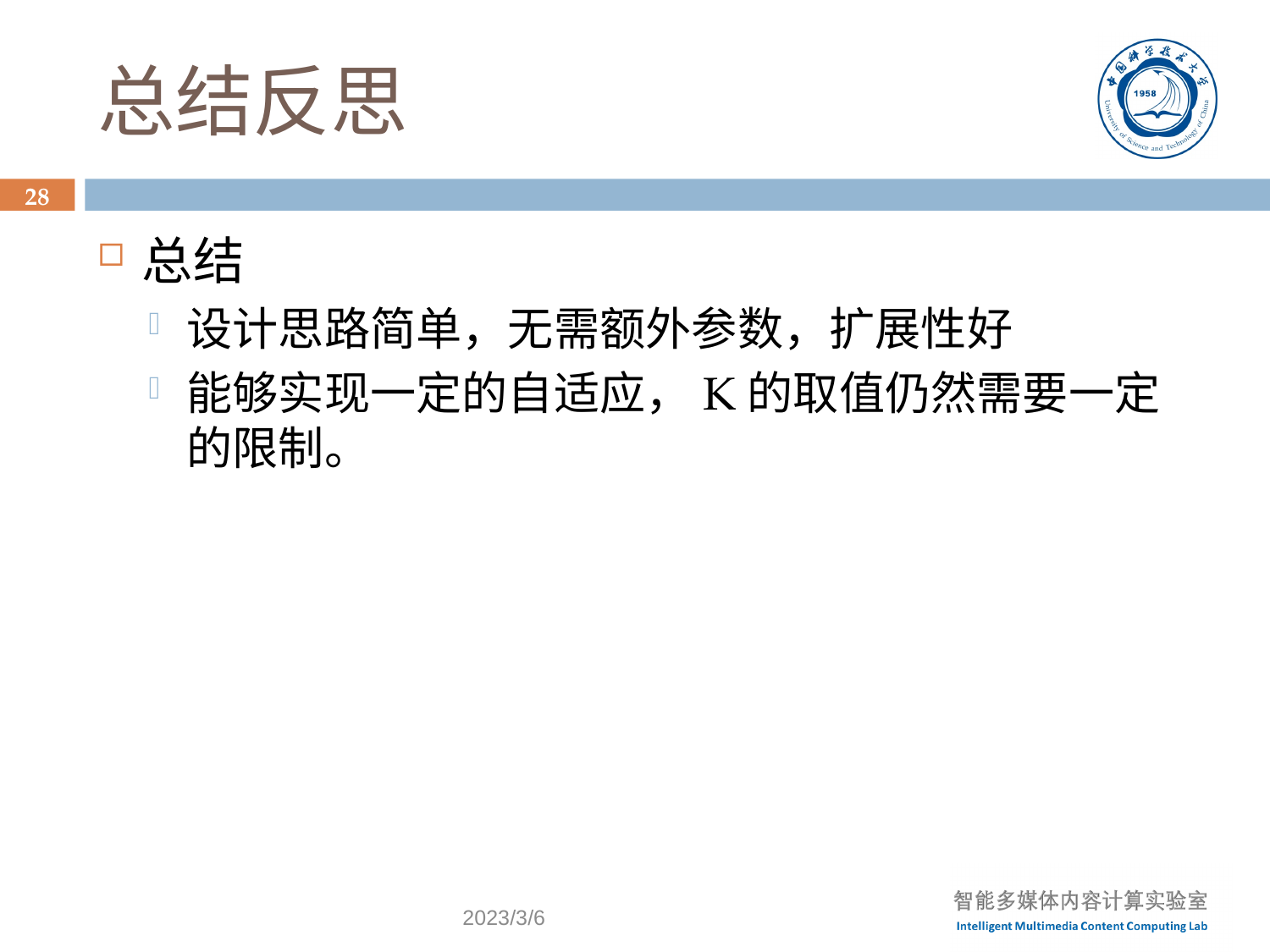

# 总结反思
28
总结
设计思路简单，无需额外参数，扩展性好
能够实现一定的自适应，K的取值仍然需要一定的限制。

2023/3/6